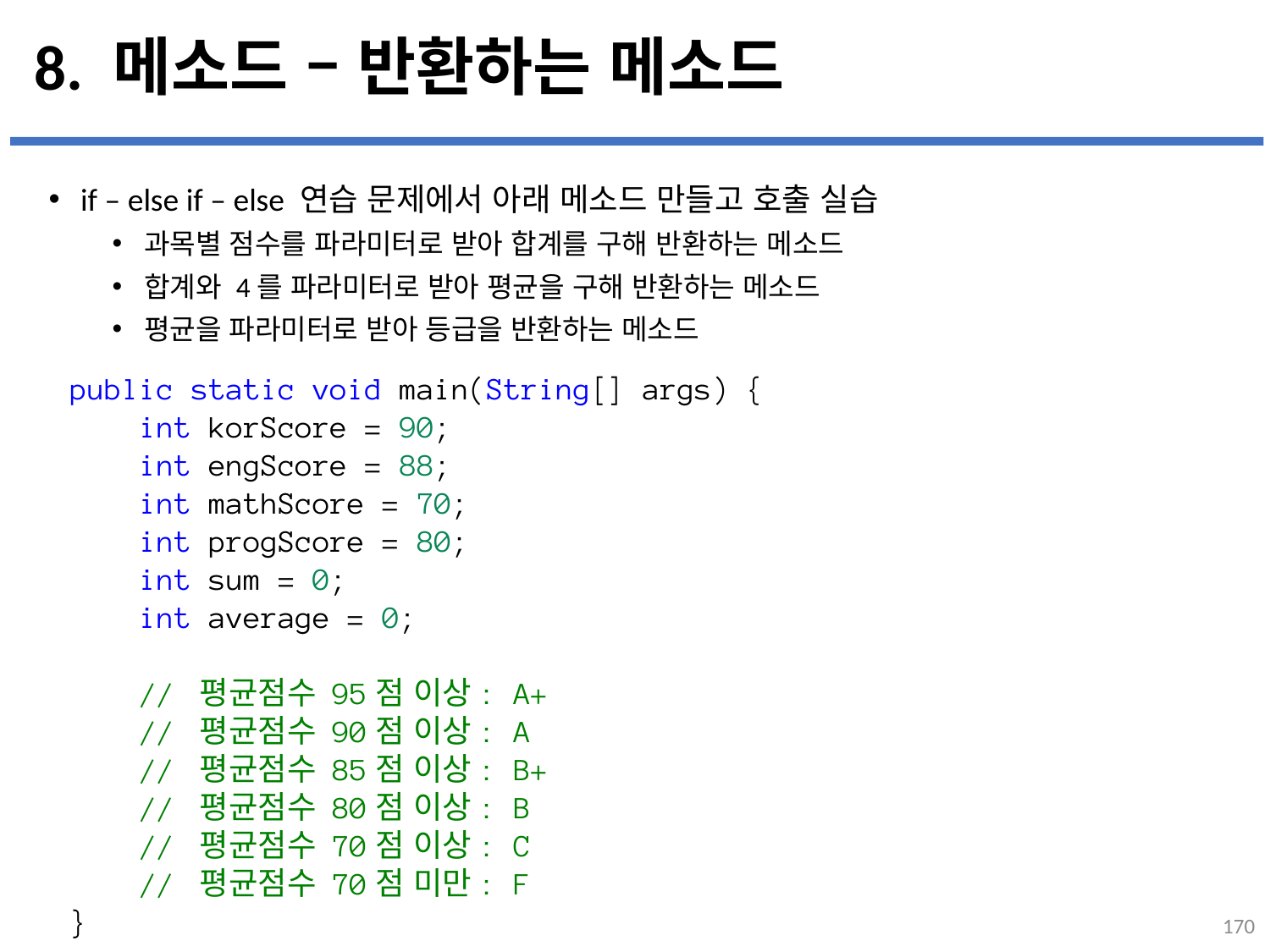

# 8. 메소드 – 반환하는 메소드
if – else if – else 연습 문제에서 아래 메소드 만들고 호출 실습
과목별 점수를 파라미터로 받아 합계를 구해 반환하는 메소드
합계와 4를 파라미터로 받아 평균을 구해 반환하는 메소드
평균을 파라미터로 받아 등급을 반환하는 메소드
...

설명
public static void main(String[] args) {
    int korScore = 90;
    int engScore = 88;
    int mathScore = 70;
    int progScore = 80;
    int sum = 0;
    int average = 0;

    // 평균점수 95점 이상: A+
    // 평균점수 90점 이상: A
    // 평균점수 85점 이상: B+
    // 평균점수 80점 이상: B
    // 평균점수 70점 이상: C
    // 평균점수 70점 미만: F
}
170